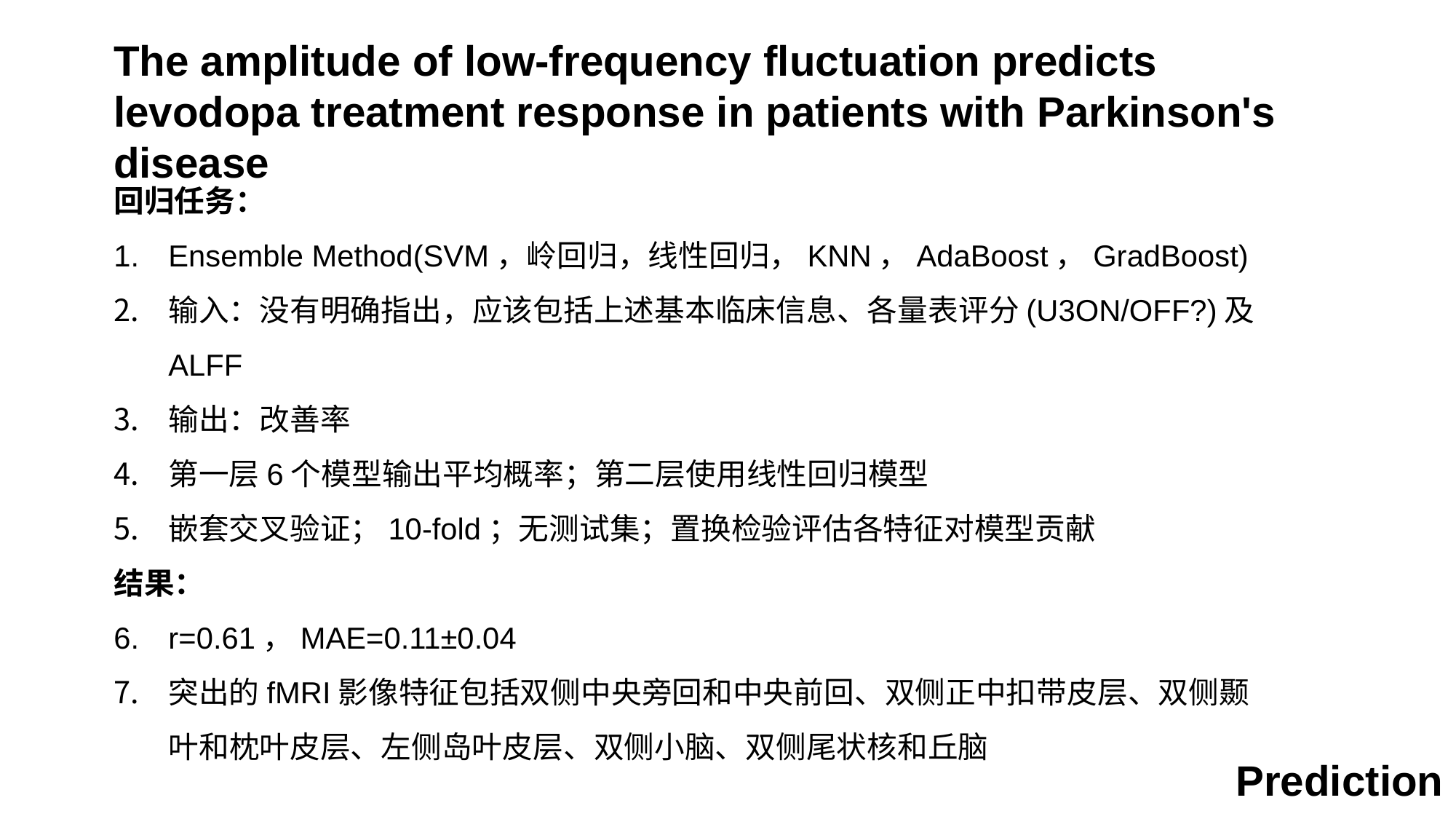

The amplitude of low-frequency fluctuation predicts levodopa treatment response in patients with Parkinson's disease
回归任务：
Ensemble Method(SVM，岭回归，线性回归，KNN，AdaBoost，GradBoost)
输入：没有明确指出，应该包括上述基本临床信息、各量表评分(U3ON/OFF?)及ALFF
输出：改善率
第一层6个模型输出平均概率；第二层使用线性回归模型
嵌套交叉验证；10-fold；无测试集；置换检验评估各特征对模型贡献
结果：
r=0.61，MAE=0.11±0.04
突出的fMRI影像特征包括双侧中央旁回和中央前回、双侧正中扣带皮层、双侧颞叶和枕叶皮层、左侧岛叶皮层、双侧小脑、双侧尾状核和丘脑
Prediction